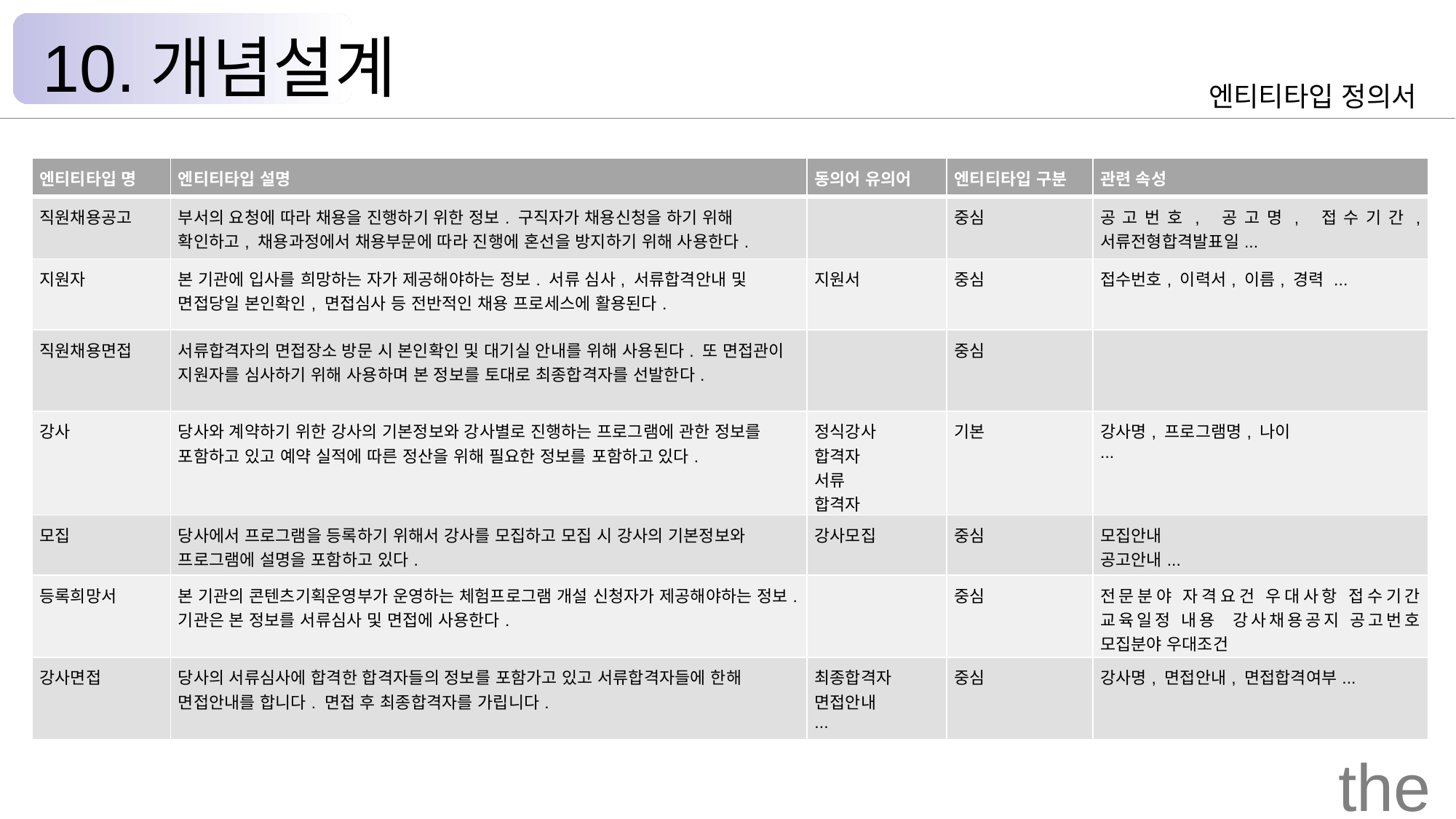

10.개념설계

엔티티타입 정의서
| 엔티티타입 명 | 엔티티타입 설명 | 동의어 유의어 | 엔티티타입 구분 | 관련 속성 |
| --- | --- | --- | --- | --- |
| 직원채용공고 | 부서의 요청에 따라 채용을 진행하기 위한 정보. 구직자가 채용신청을 하기 위해 확인하고, 채용과정에서 채용부문에 따라 진행에 혼선을 방지하기 위해 사용한다. |  | 중심 | 공고번호, 공고명, 접수기간, 서류전형합격발표일... |
| 지원자 | 본 기관에 입사를 희망하는 자가 제공해야하는 정보. 서류 심사, 서류합격안내 및 면접당일 본인확인, 면접심사 등 전반적인 채용 프로세스에 활용된다. | 지원서 | 중심 | 접수번호, 이력서, 이름, 경력 ... |
| 직원채용면접 | 서류합격자의 면접장소 방문 시 본인확인 및 대기실 안내를 위해 사용된다. 또 면접관이 지원자를 심사하기 위해 사용하며 본 정보를 토대로 최종합격자를 선발한다. |  | 중심 |  |
| 강사 | 당사와 계약하기 위한 강사의 기본정보와 강사별로 진행하는 프로그램에 관한 정보를 포함하고 있고 예약 실적에 따른 정산을 위해 필요한 정보를 포함하고 있다. | 정식강사 합격자 서류 합격자 | 기본 | 강사명, 프로그램명, 나이 ... |
| 모집 | 당사에서 프로그램을 등록하기 위해서 강사를 모집하고 모집 시 강사의 기본정보와 프로그램에 설명을 포함하고 있다. | 강사모집 | 중심 | 모집안내 공고안내... |
| 등록희망서 | 본 기관의 콘텐츠기획운영부가 운영하는 체험프로그램 개설 신청자가 제공해야하는 정보. 기관은 본 정보를 서류심사 및 면접에 사용한다. |  | 중심 | 전문분야 자격요건 우대사항 접수기간 교육일정 내용  강사채용공지 공고번호 모집분야 우대조건 |
| 강사면접 | 당사의 서류심사에 합격한 합격자들의 정보를 포함가고 있고 서류합격자들에 한해 면접안내를 합니다. 면접 후 최종합격자를 가립니다. | 최종합격자 면접안내 ... | 중심 | 강사명, 면접안내, 면접합격여부... |
the Palace